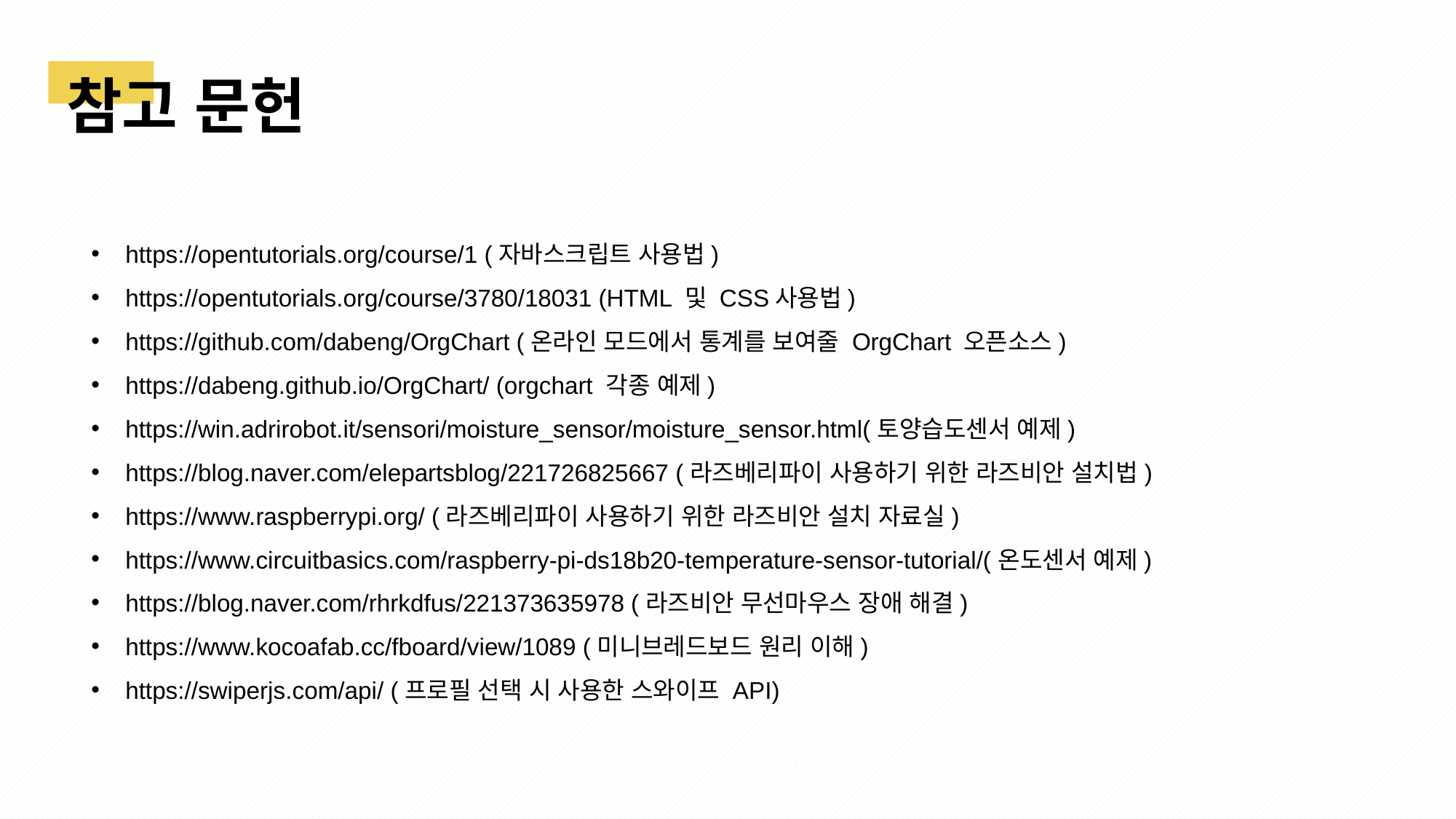

참고 문헌
https://opentutorials.org/course/1 (자바스크립트 사용법)
https://opentutorials.org/course/3780/18031 (HTML 및 CSS사용법)
https://github.com/dabeng/OrgChart (온라인 모드에서 통계를 보여줄 OrgChart 오픈소스)
https://dabeng.github.io/OrgChart/ (orgchart 각종 예제)
https://win.adrirobot.it/sensori/moisture_sensor/moisture_sensor.html(토양습도센서 예제)
https://blog.naver.com/elepartsblog/221726825667 (라즈베리파이 사용하기 위한 라즈비안 설치법)
https://www.raspberrypi.org/ (라즈베리파이 사용하기 위한 라즈비안 설치 자료실)
https://www.circuitbasics.com/raspberry-pi-ds18b20-temperature-sensor-tutorial/(온도센서 예제)
https://blog.naver.com/rhrkdfus/221373635978 (라즈비안 무선마우스 장애 해결)
https://www.kocoafab.cc/fboard/view/1089 (미니브레드보드 원리 이해)
https://swiperjs.com/api/ (프로필 선택 시 사용한 스와이프 API)